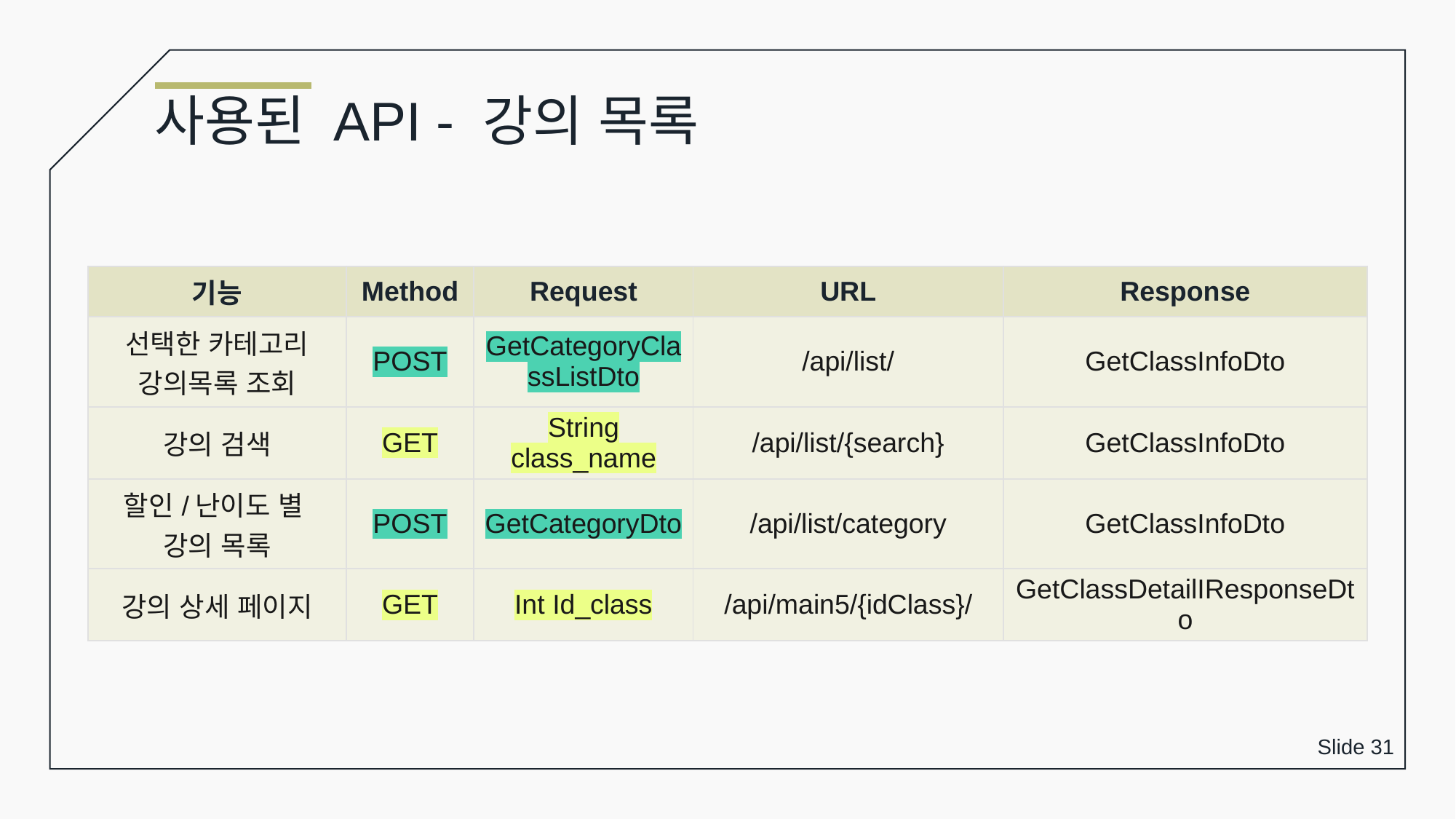

사용된 API - 강의 목록
| 기능 | Method | Request | URL | Response |
| --- | --- | --- | --- | --- |
| 선택한 카테고리 강의목록 조회 | POST | GetCategoryClassListDto | /api/list/ | GetClassInfoDto |
| 강의 검색 | GET | String class\_name | /api/list/{search} | GetClassInfoDto |
| 할인/난이도 별 강의 목록 | POST | GetCategoryDto | /api/list/category | GetClassInfoDto |
| 강의 상세 페이지 | GET | Int Id\_class | /api/main5/{idClass}/ | GetClassDetailIResponseDto |